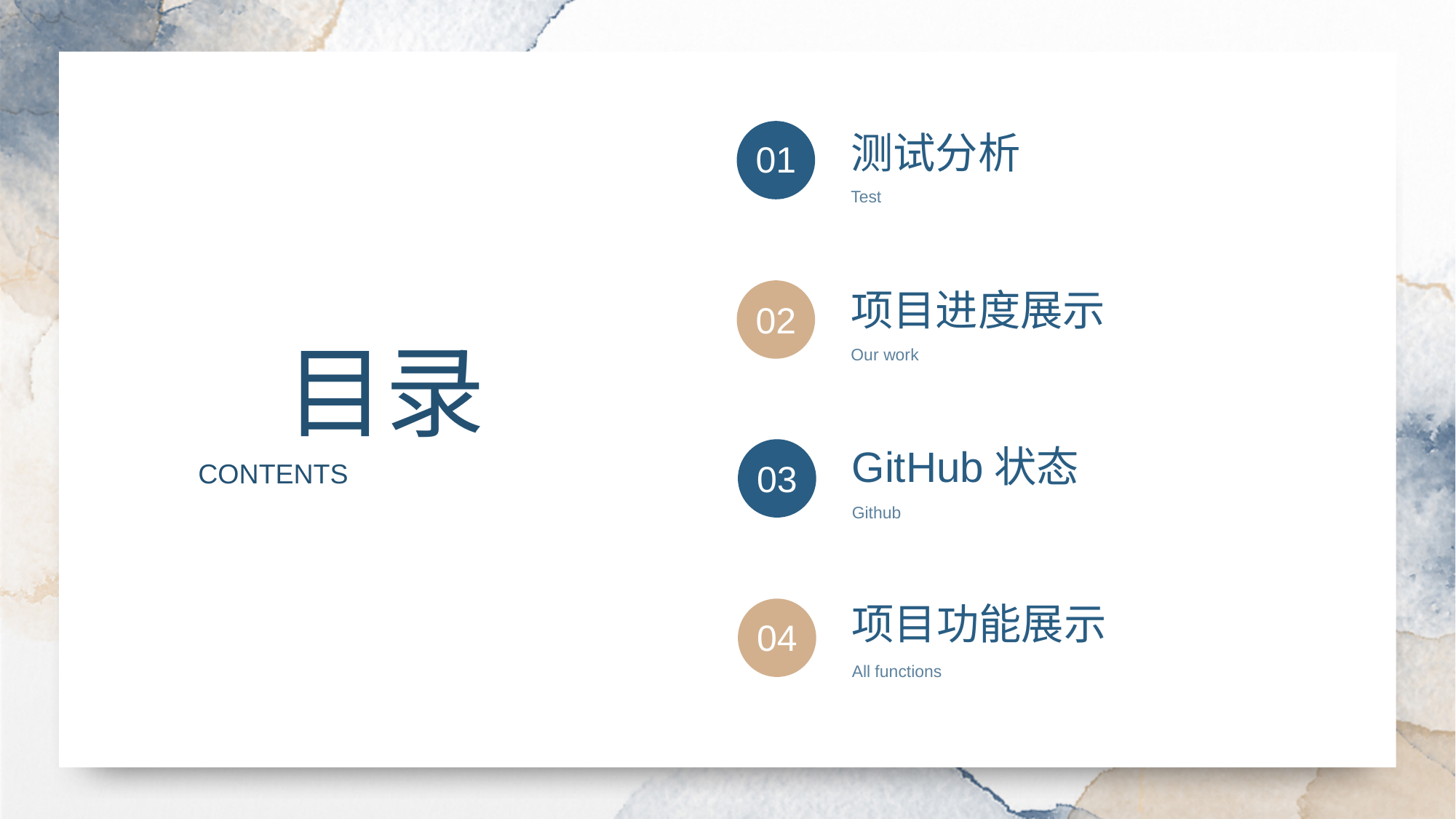

测试分析

01
Test
项目进度展示

02
目录
CONTENTS
Our work
GitHub状态

03
Github
项目功能展示

04
All functions